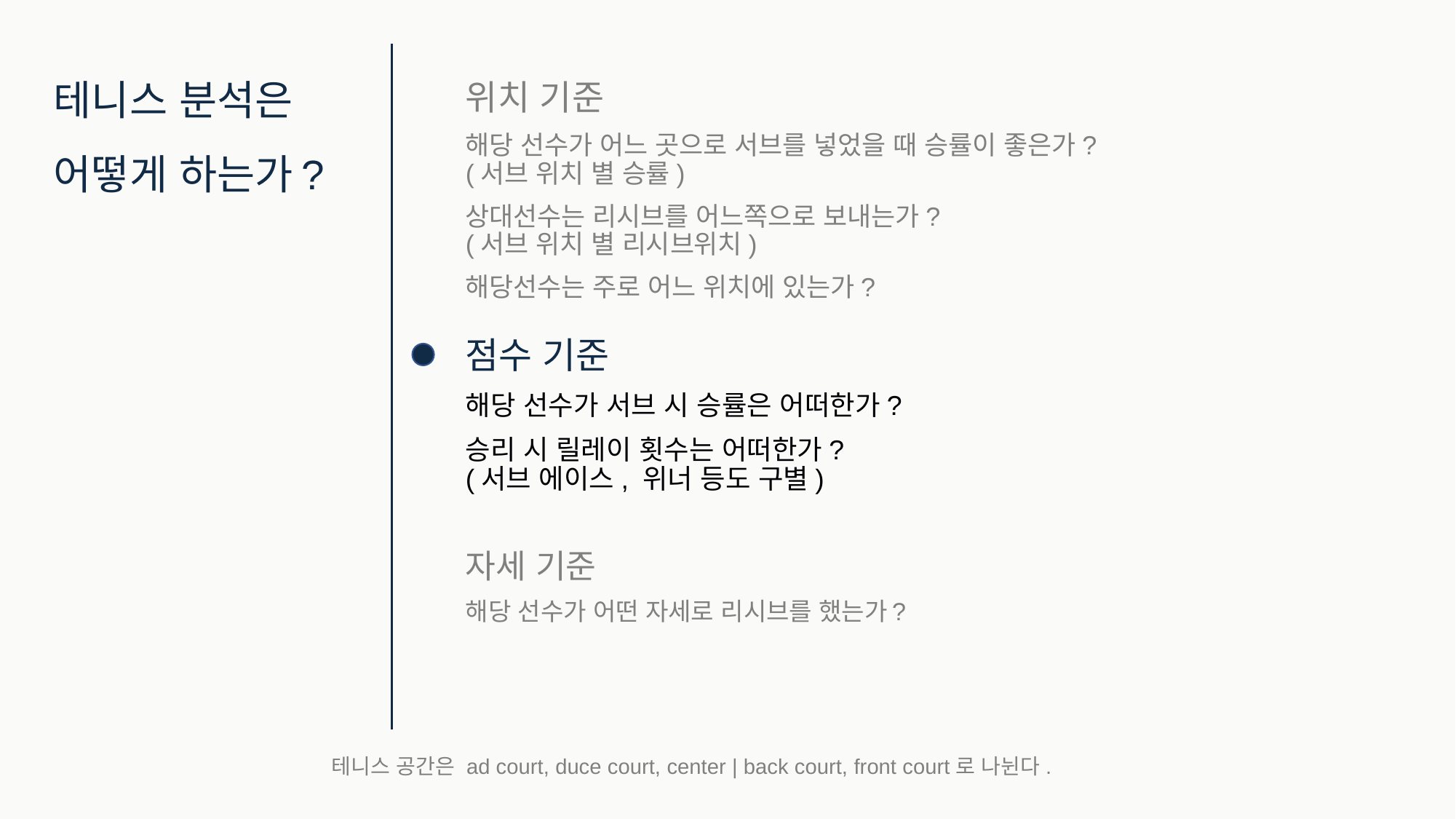

# 테니스 분석은 어떻게 하는가?
위치 기준
해당 선수가 어느 곳으로 서브를 넣었을 때 승률이 좋은가?
(서브 위치 별 승률)
상대선수는 리시브를 어느쪽으로 보내는가?
(서브 위치 별 리시브위치)
해당선수는 주로 어느 위치에 있는가?
점수 기준
해당 선수가 서브 시 승률은 어떠한가?
승리 시 릴레이 횟수는 어떠한가?
(서브 에이스, 위너 등도 구별)

자세 기준
해당 선수가 어떤 자세로 리시브를 했는가?
테니스 공간은 ad court, duce court, center | back court, front court로 나뉜다.